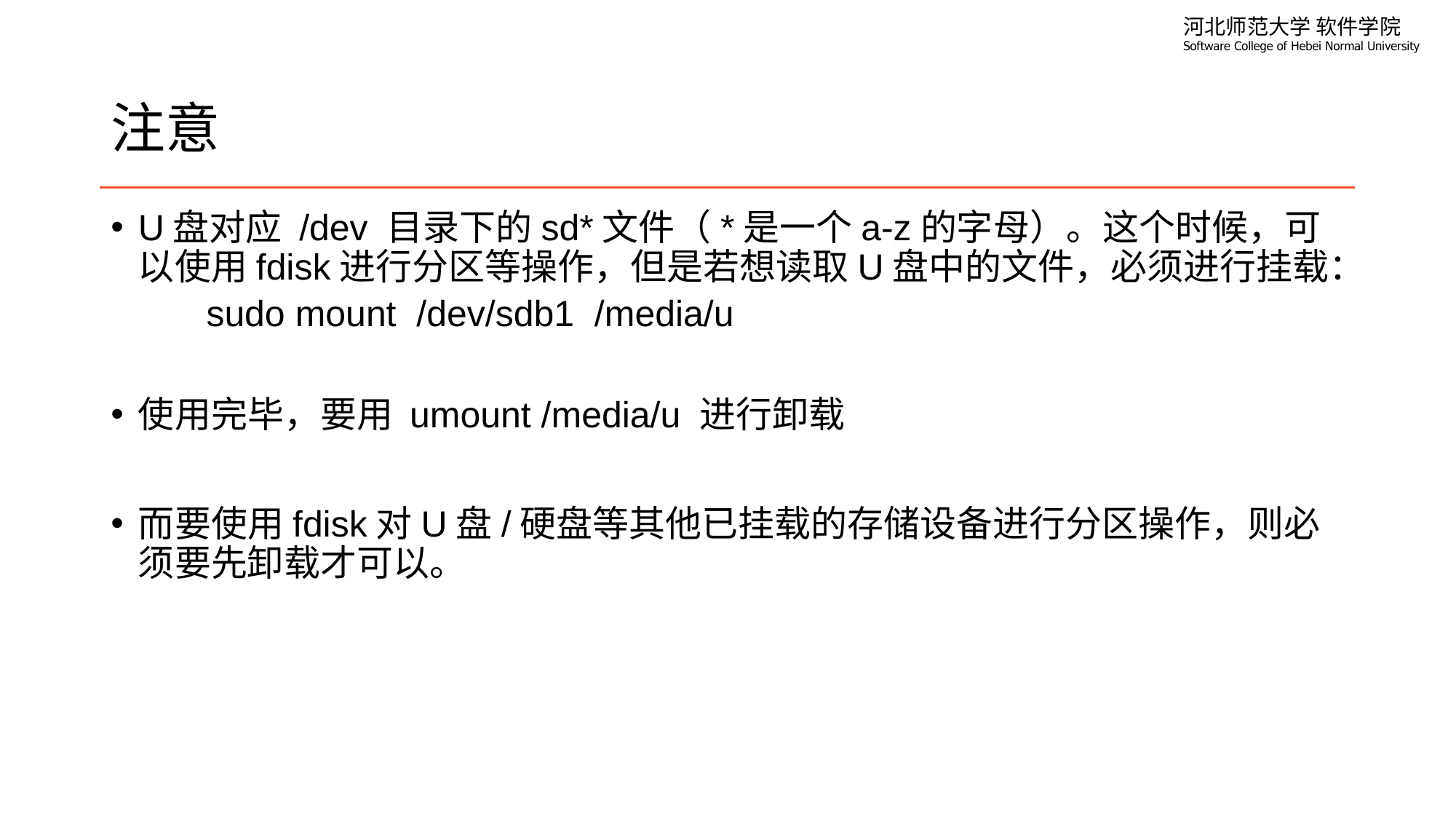

# 注意
U盘对应 /dev 目录下的sd*文件（*是一个a-z的字母）。这个时候，可以使用fdisk进行分区等操作，但是若想读取U盘中的文件，必须进行挂载：
    sudo mount  /dev/sdb1  /media/u

使用完毕，要用 umount /media/u 进行卸载

而要使用fdisk对U盘/硬盘等其他已挂载的存储设备进行分区操作，则必须要先卸载才可以。